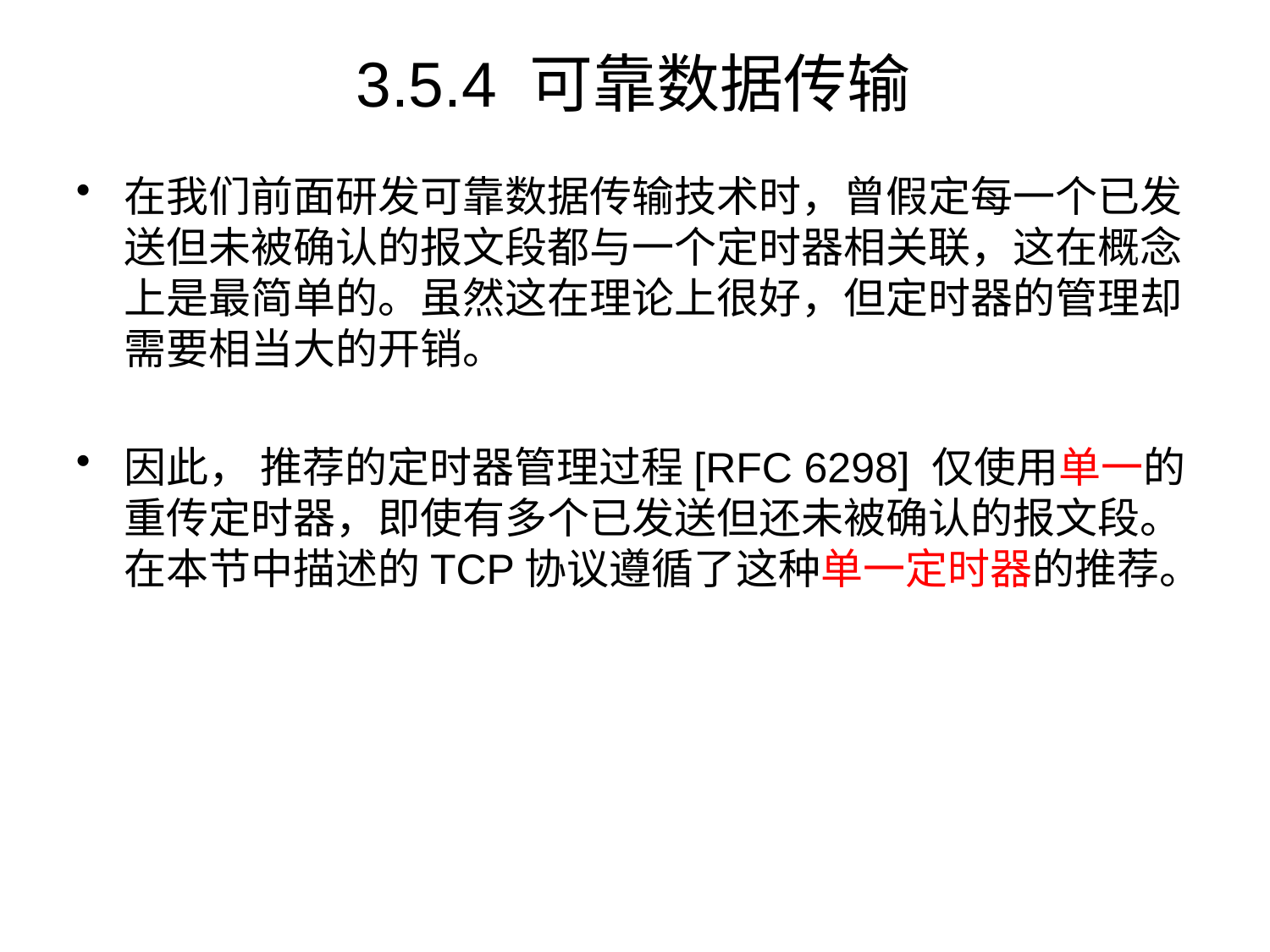

# 3.5.4 可靠数据传输
在我们前面研发可靠数据传输技术时，曾假定每一个已发送但未被确认的报文段都与一个定时器相关联，这在概念上是最简单的。虽然这在理论上很好，但定时器的管理却需要相当大的开销。

因此， 推荐的定时器管理过程[RFC 6298] 仅使用单一的重传定时器，即使有多个已发送但还未被确认的报文段。在本节中描述的TCP协议遵循了这种单一定时器的推荐。